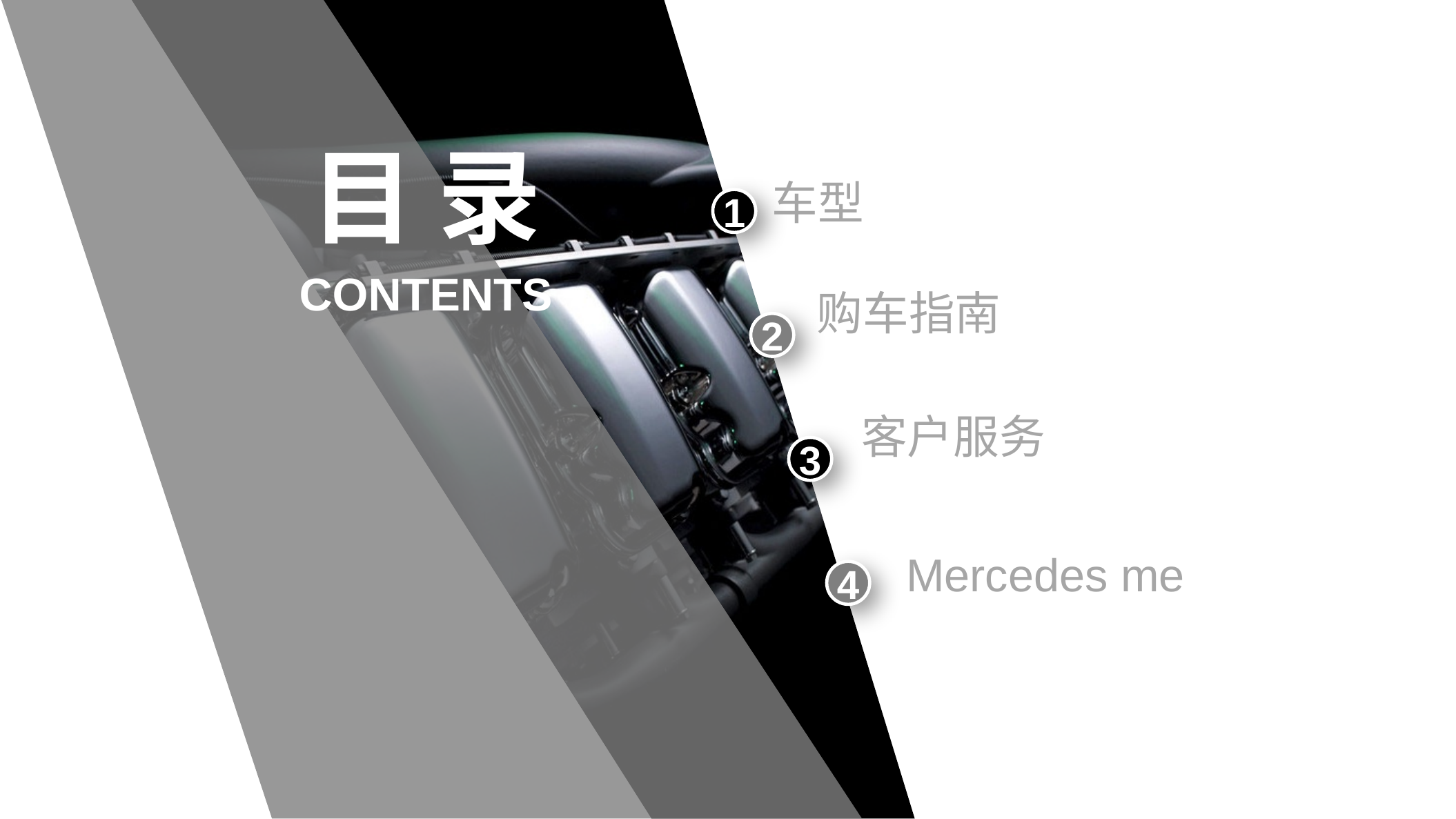

目 录
车型

1
CONTENTS
购车指南

2
客户服务

3
Mercedes me

4